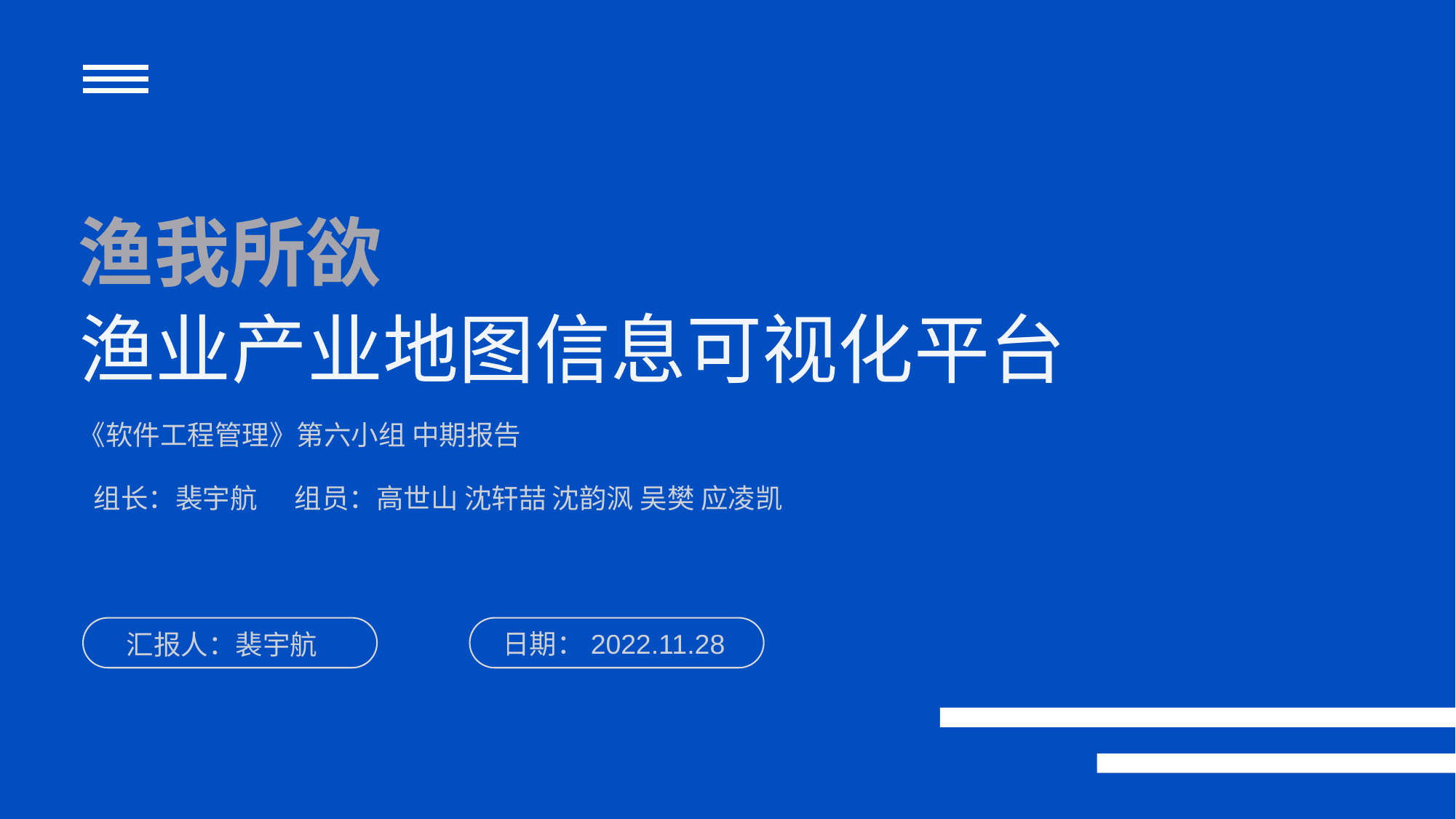

渔我所欲
渔业产业地图信息可视化平台
《软件工程管理》第六小组 中期报告

组长：裴宇航      组员：高世山 沈轩喆 沈韵沨 吴樊 应凌凯

日期：2022.11.28
汇报人：裴宇航